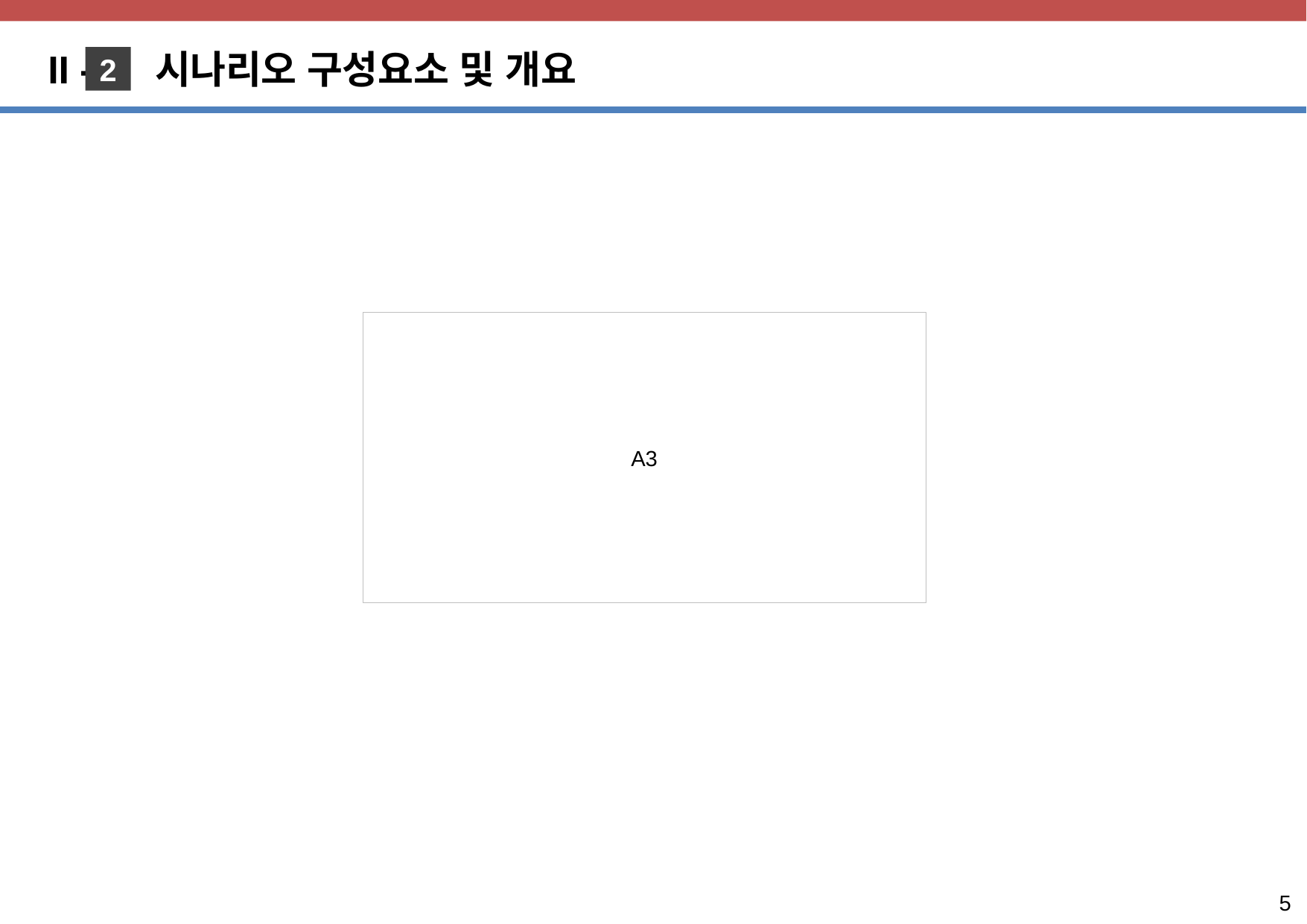

II -     시나리오 구성요소 및 개요
2
A3